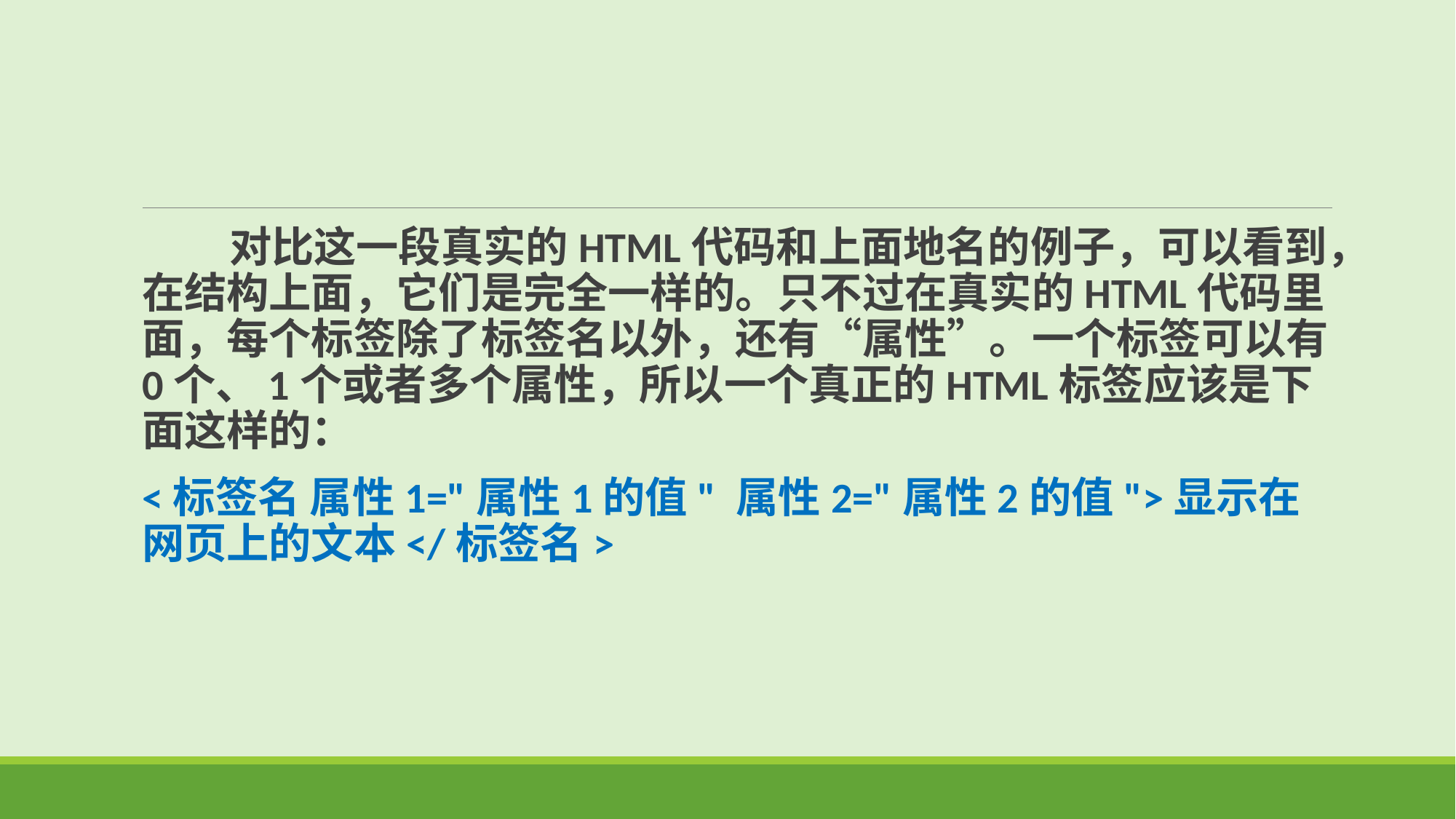

对比这一段真实的HTML代码和上面地名的例子，可以看到，在结构上面，它们是完全一样的。只不过在真实的HTML代码里面，每个标签除了标签名以外，还有“属性”。一个标签可以有0个、1个或者多个属性，所以一个真正的HTML标签应该是下面这样的：
<标签名 属性1="属性1的值" 属性2="属性2的值">显示在网页上的文本</标签名>